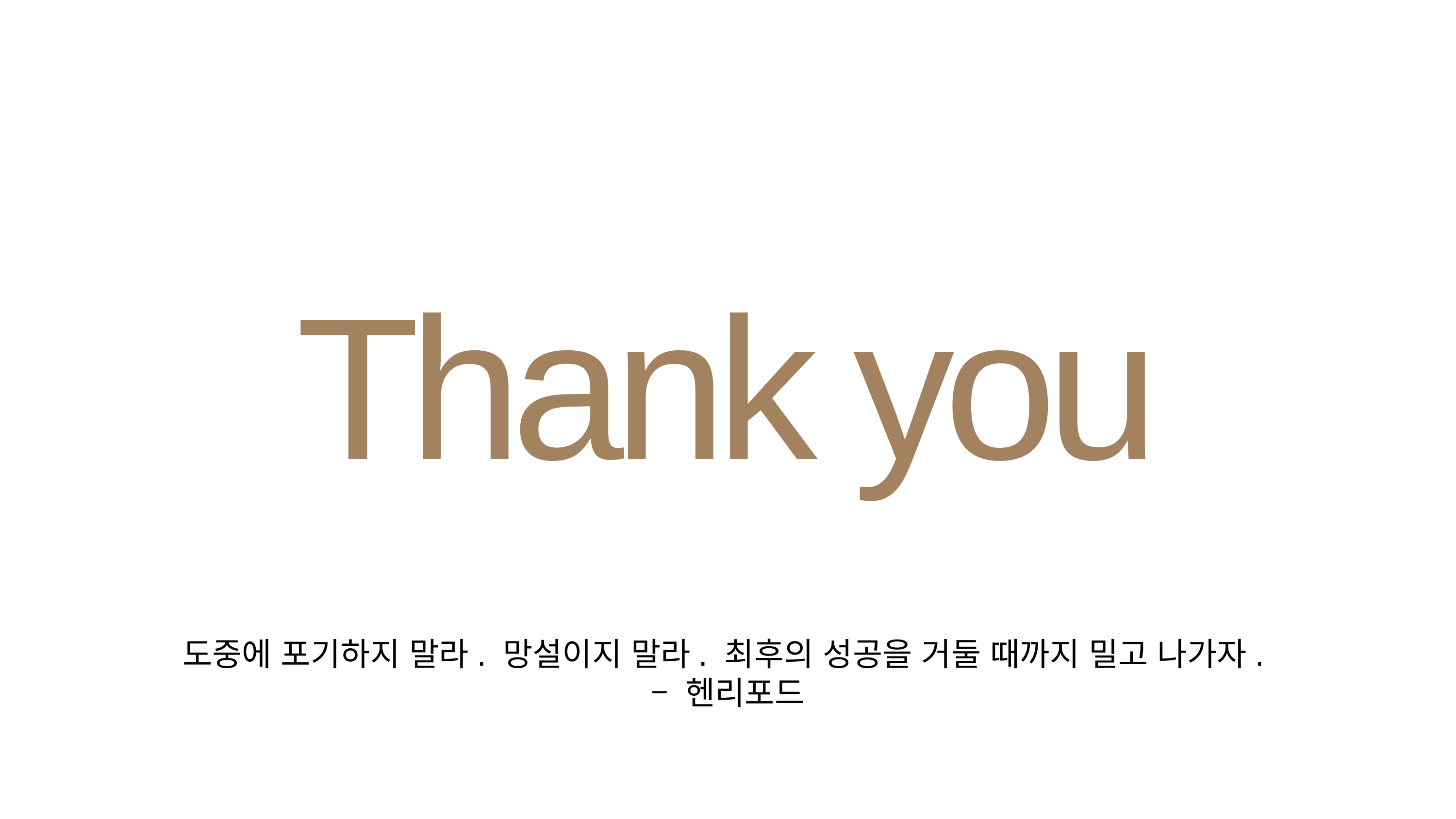

Thank you
도중에 포기하지 말라. 망설이지 말라. 최후의 성공을 거둘 때까지 밀고 나가자.
– 헨리포드